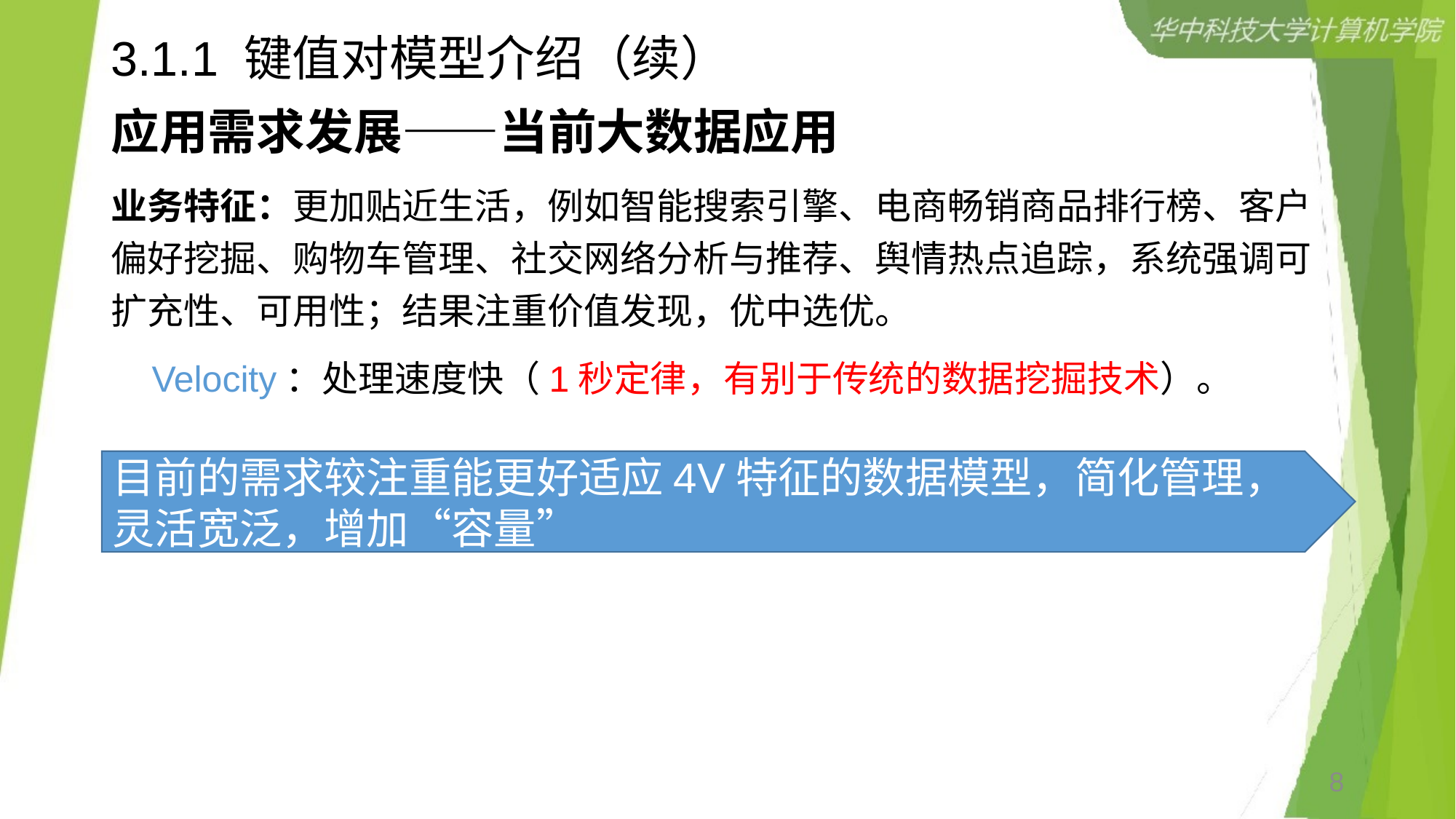

# 3.1.1 键值对模型介绍（续）
应用需求发展——当前大数据应用
业务特征：更加贴近生活，例如智能搜索引擎、电商畅销商品排行榜、客户偏好挖掘、购物车管理、社交网络分析与推荐、舆情热点追踪，系统强调可扩充性、可用性；结果注重价值发现，优中选优。
    Velocity：处理速度快（1秒定律，有别于传统的数据挖掘技术）。
目前的需求较注重能更好适应4V特征的数据模型，简化管理，灵活宽泛，增加“容量”
8